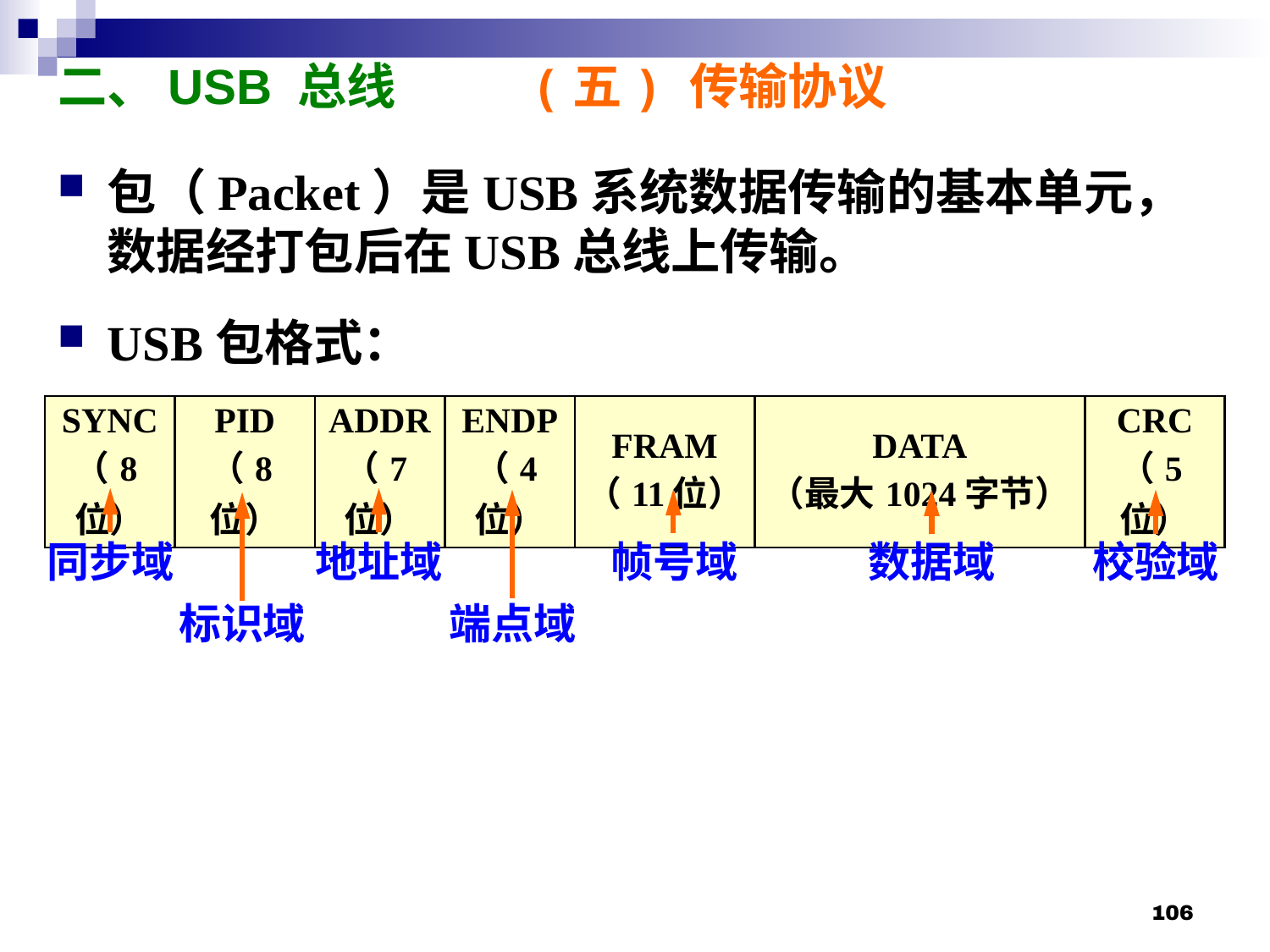

# 二、USB 总线           (五) 传输协议
包（Packet）是USB系统数据传输的基本单元，
数据经打包后在USB总线上传输。
USB包格式：
| SYNC （8位） | PID （8位） | ADDR （7位） | ENDP （4位） | FRAM （11位） | DATA （最大1024字节） | CRC （5位） |
| --- | --- | --- | --- | --- | --- | --- |
同步域
地址域
帧号域
数据域
校验域
标识域
端点域
106